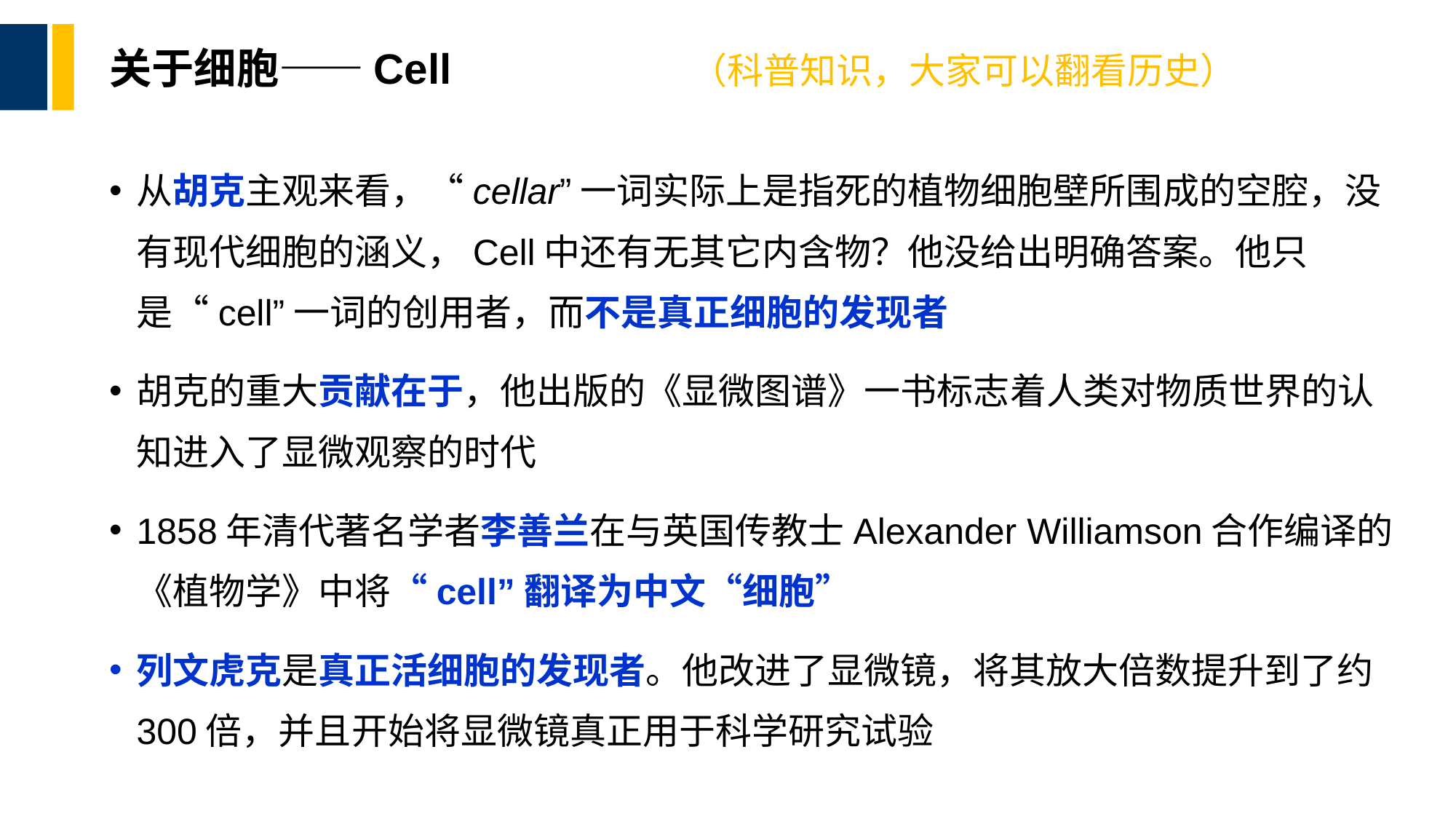

# 关于细胞——Cell
（科普知识，大家可以翻看历史）
从胡克主观来看，“cellar”一词实际上是指死的植物细胞壁所围成的空腔，没有现代细胞的涵义，Cell中还有无其它内含物？他没给出明确答案。他只是“cell”一词的创用者，而不是真正细胞的发现者
胡克的重大贡献在于，他出版的《显微图谱》一书标志着人类对物质世界的认知进入了显微观察的时代
1858年清代著名学者李善兰在与英国传教士Alexander Williamson合作编译的《植物学》中将“cell”翻译为中文“细胞”
列文虎克是真正活细胞的发现者。他改进了显微镜，将其放大倍数提升到了约300倍，并且开始将显微镜真正用于科学研究试验